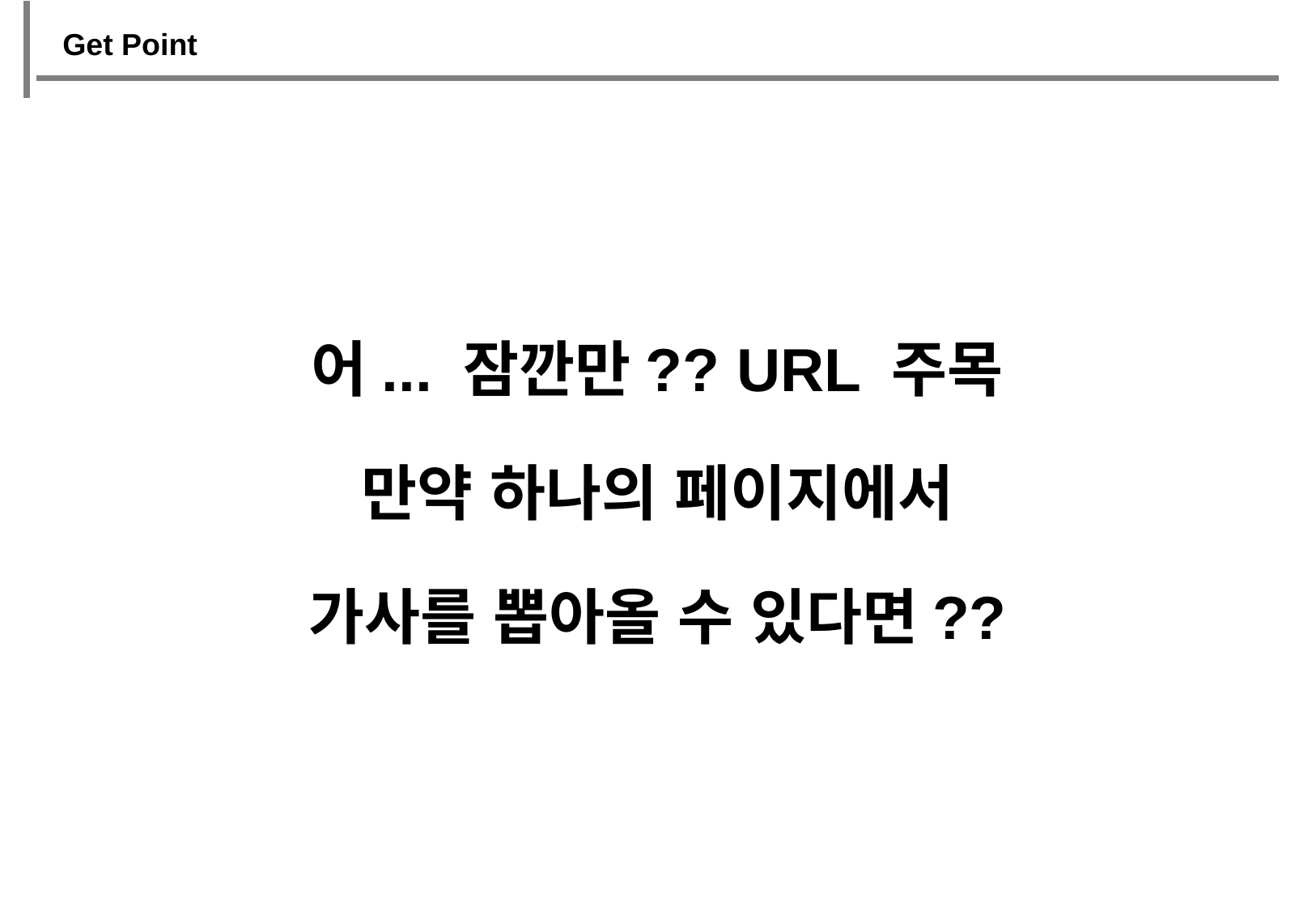

Get Point

어... 잠깐만?? URL 주목
만약 하나의 페이지에서
가사를 뽑아올 수 있다면??